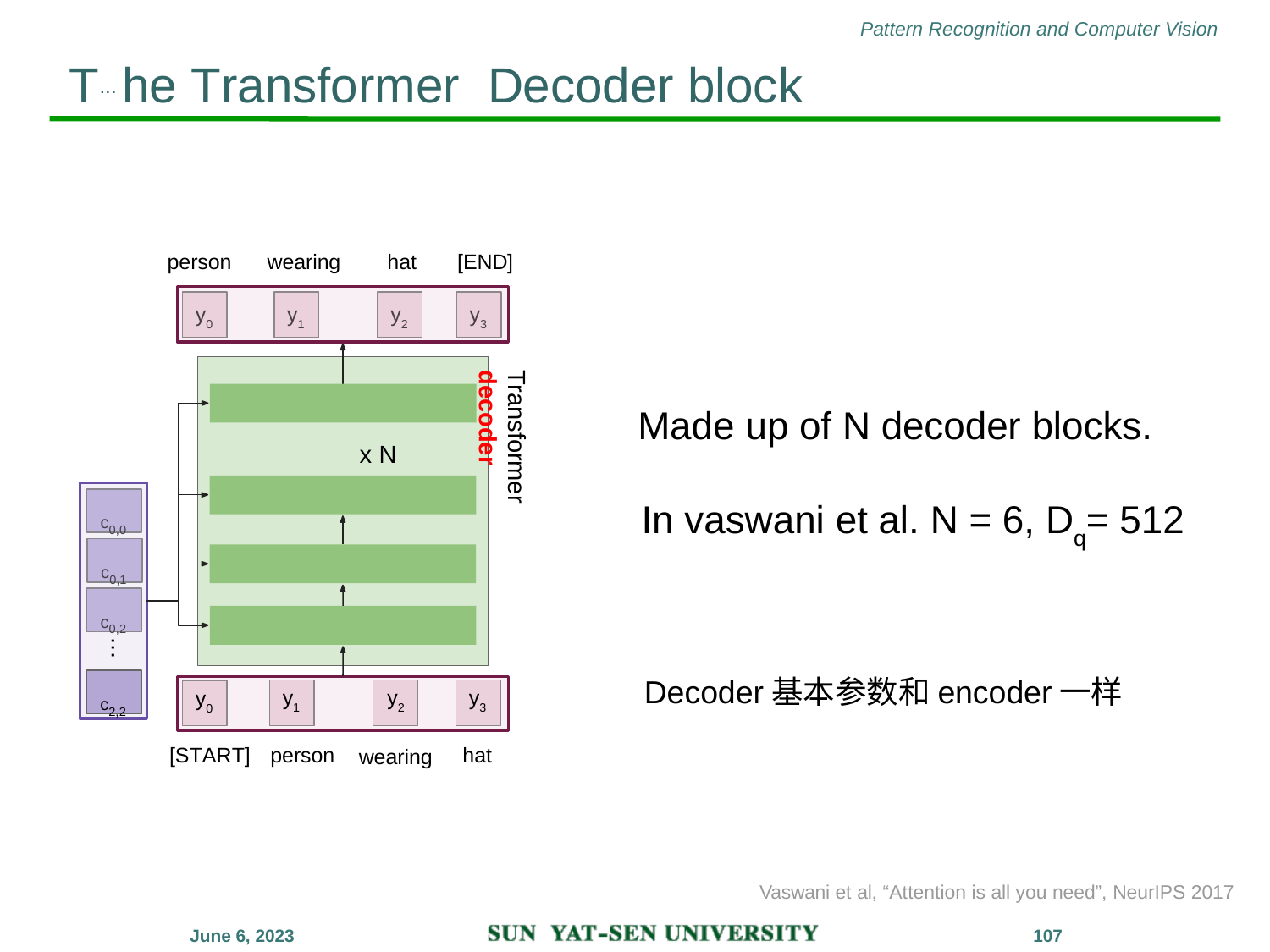

# T... he Transformer  Decoder block
person  wearing        hat       [END]

y0
y1
y2
y3

Transformer decoder
Made up of N decoder blocks.
x N

c0,0
In vaswani et al. N = 6, Dq= 512

c0,1
c0,2
...
Decoder基本参数和encoder一样
c2,2
y1
y2

wearing
y3
y0
[START]	person
hat
Vaswani et al, “Attention is all you need”, NeurIPS 2017